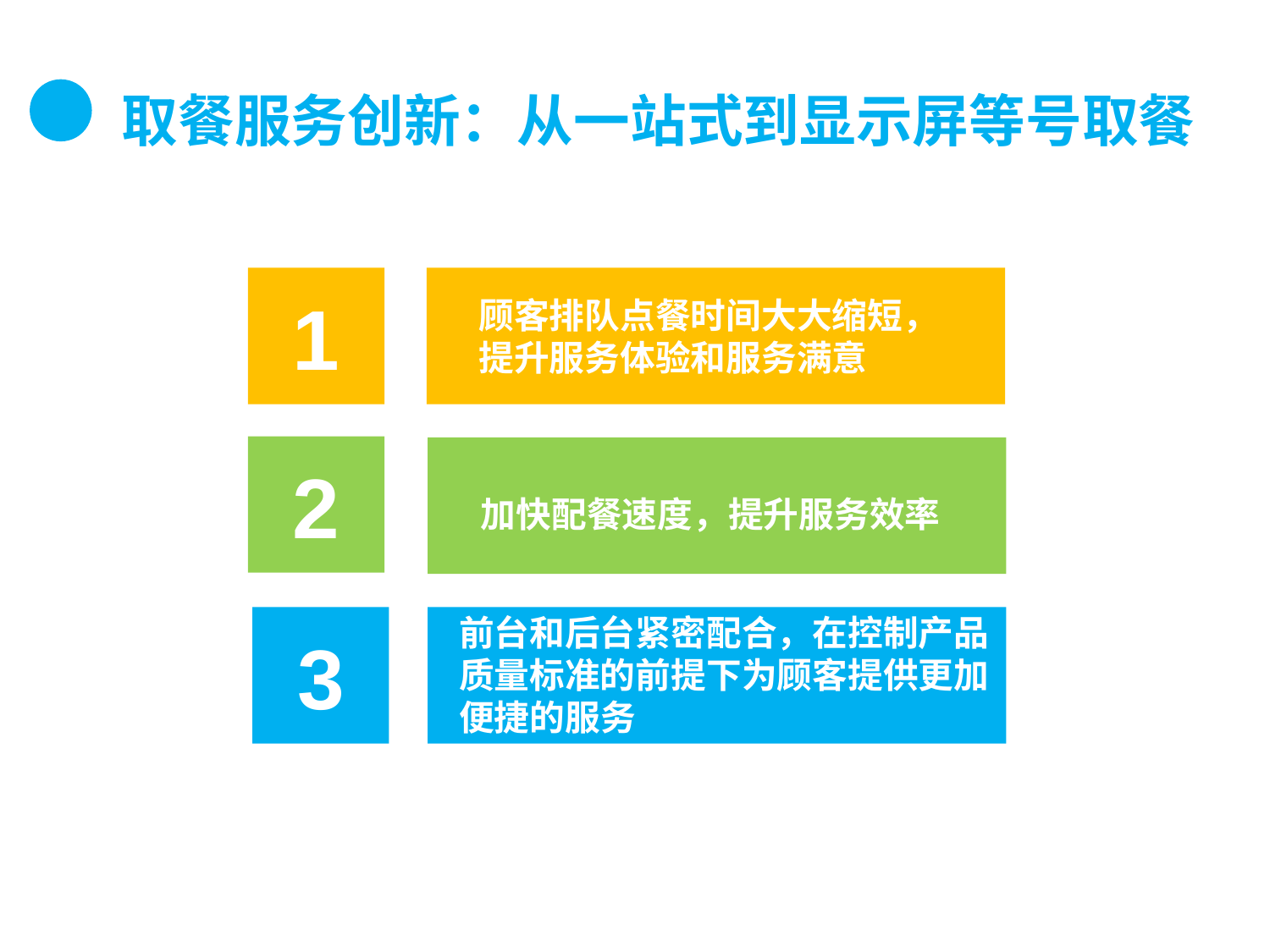

取餐服务创新：从一站式到显示屏等号取餐
1

顾客排队点餐时间大大缩短，提升服务体验和服务满意
2012
2

加快配餐速度，提升服务效率
前台和后台紧密配合，在控制产品质量标准的前提下为顾客提供更加便捷的服务
3

03